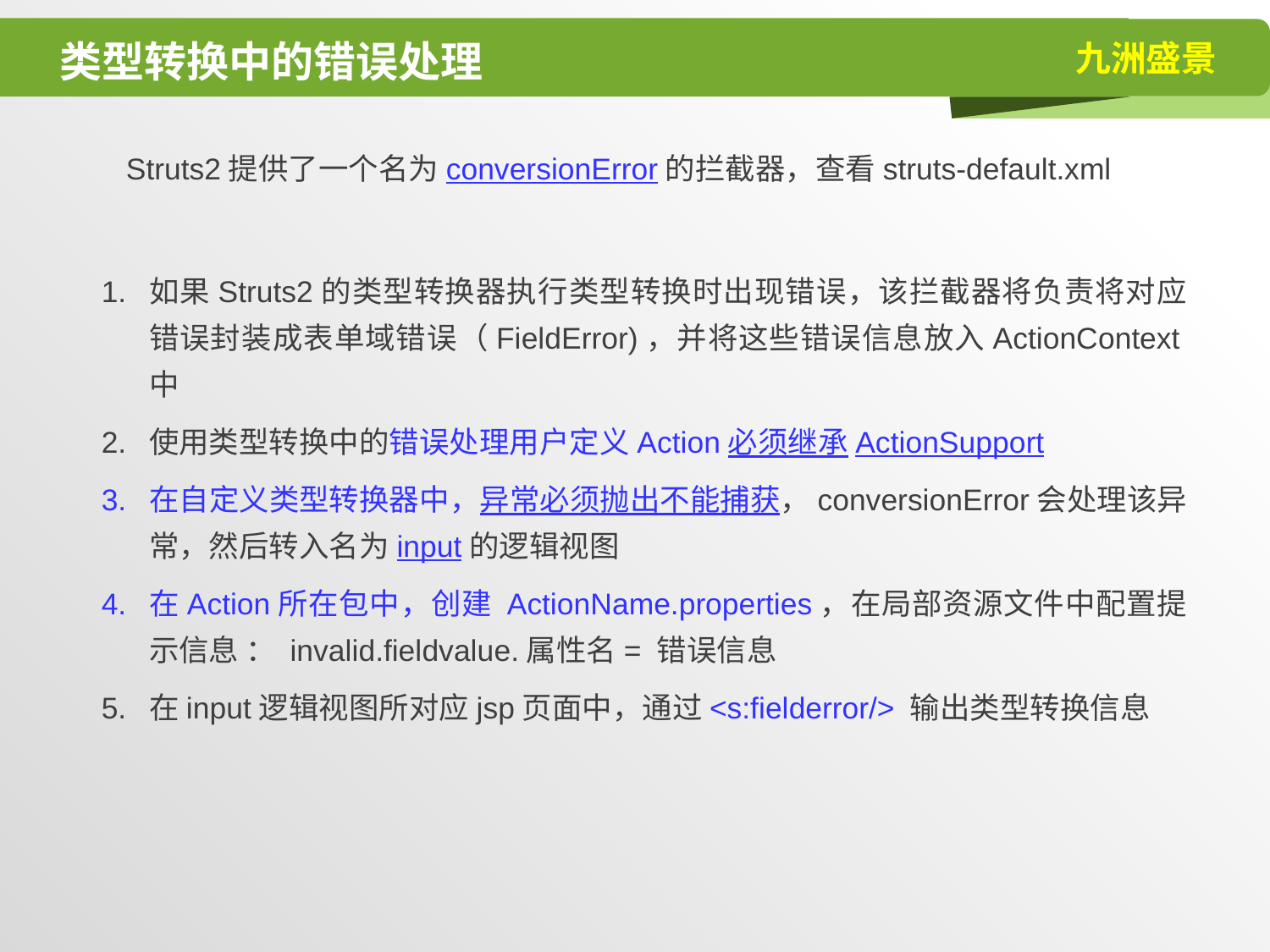

# 类型转换中的错误处理
Struts2提供了一个名为conversionError的拦截器，查看struts-default.xml

如果Struts2的类型转换器执行类型转换时出现错误，该拦截器将负责将对应错误封装成表单域错误（FieldError)，并将这些错误信息放入ActionContext中
使用类型转换中的错误处理用户定义Action必须继承ActionSupport
在自定义类型转换器中，异常必须抛出不能捕获，conversionError会处理该异常，然后转入名为input的逻辑视图
在Action所在包中，创建 ActionName.properties，在局部资源文件中配置提示信息 ： invalid.fieldvalue.属性名= 错误信息
在input逻辑视图所对应jsp页面中，通过<s:fielderror/> 输出类型转换信息